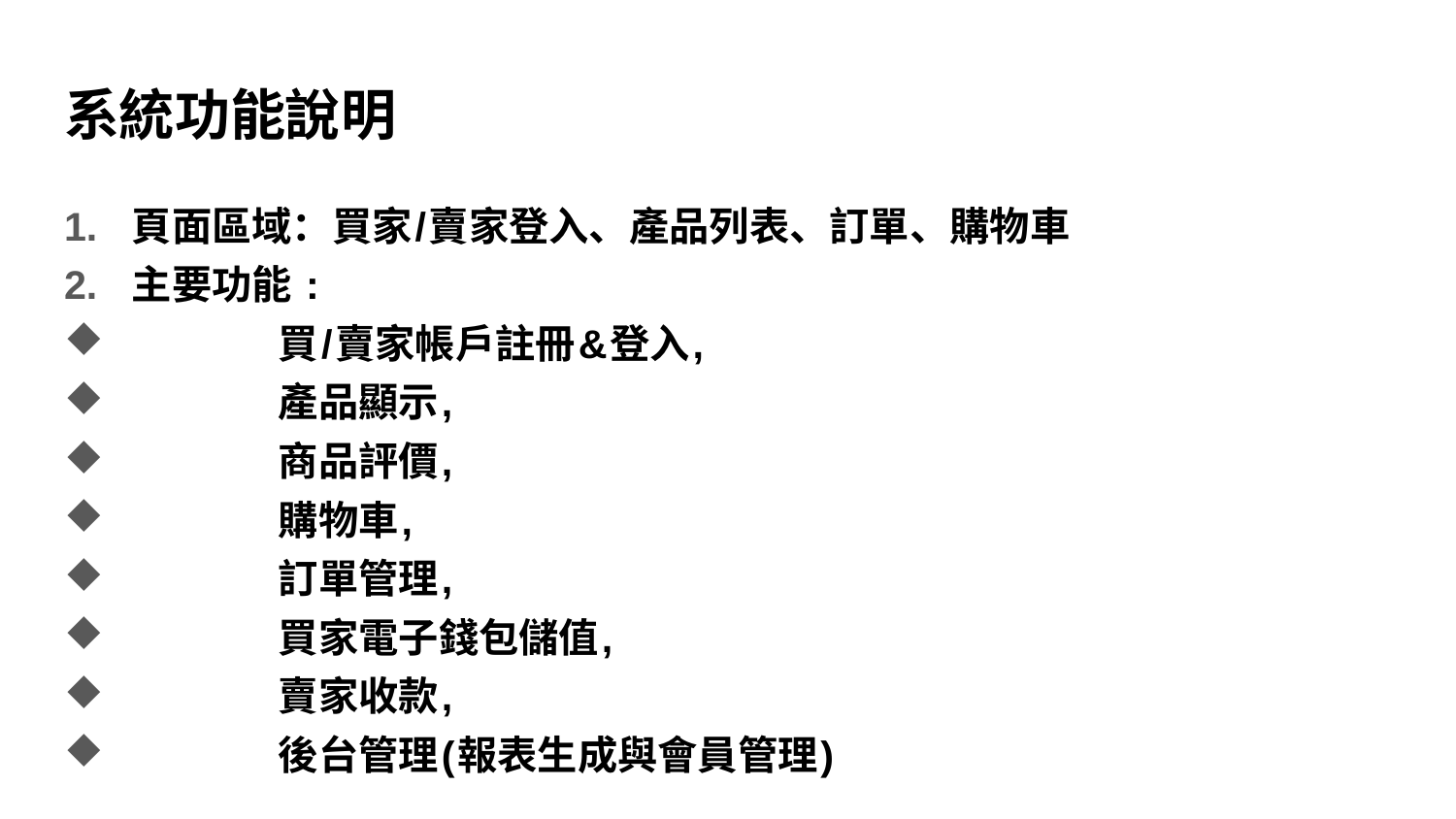

# 系統功能說明
頁面區域：買家/賣家登入、產品列表、訂單、購物車
主要功能 :
	買/賣家帳戶註冊&登入,
	產品顯示,
	商品評價,
	購物車,
	訂單管理,
	買家電子錢包儲值,
	賣家收款,
	後台管理(報表生成與會員管理)